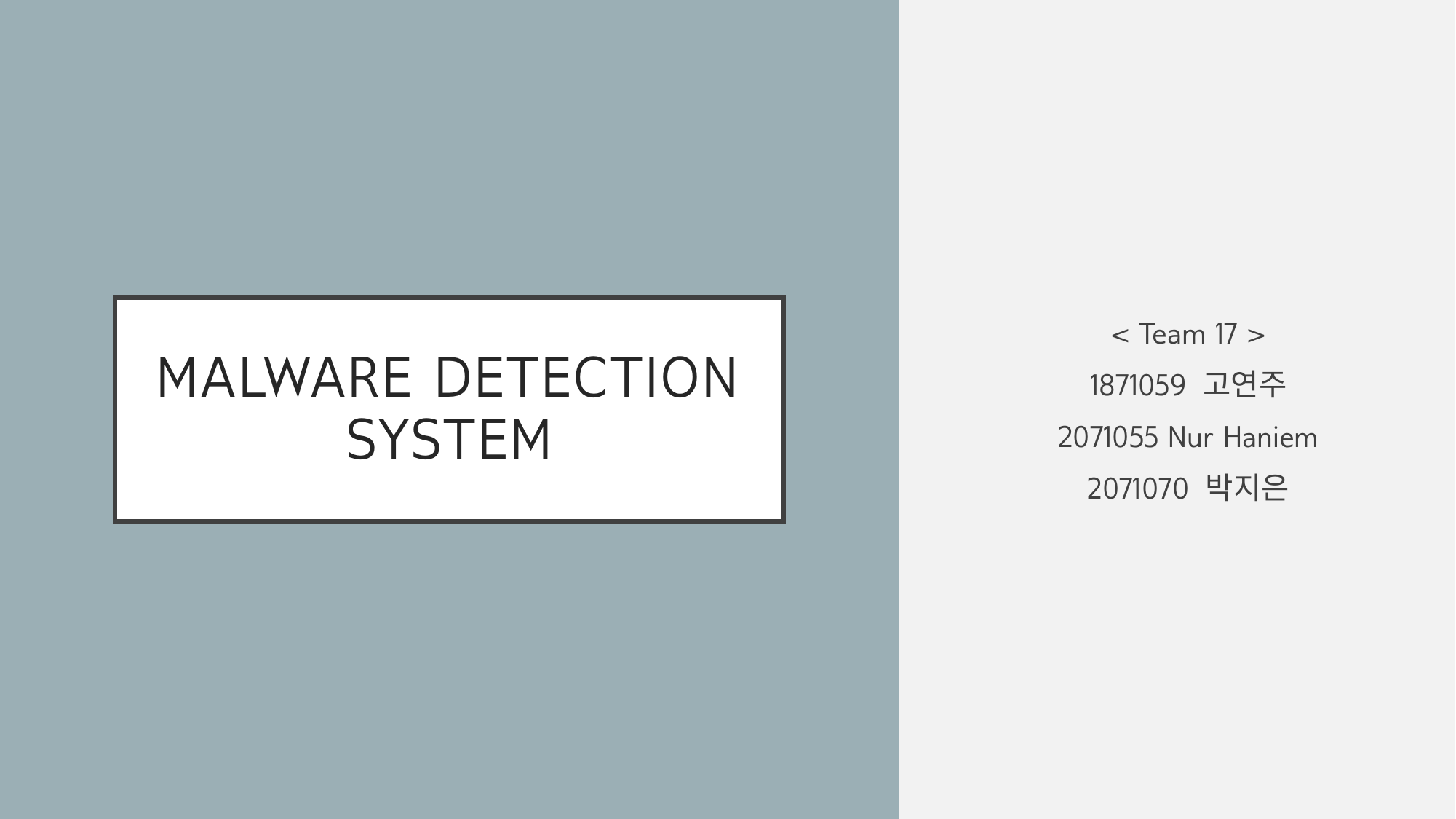

< Team 17 >
1871059 고연주
2071055 Nur Haniem
2071070 박지은
# Malware Detection System